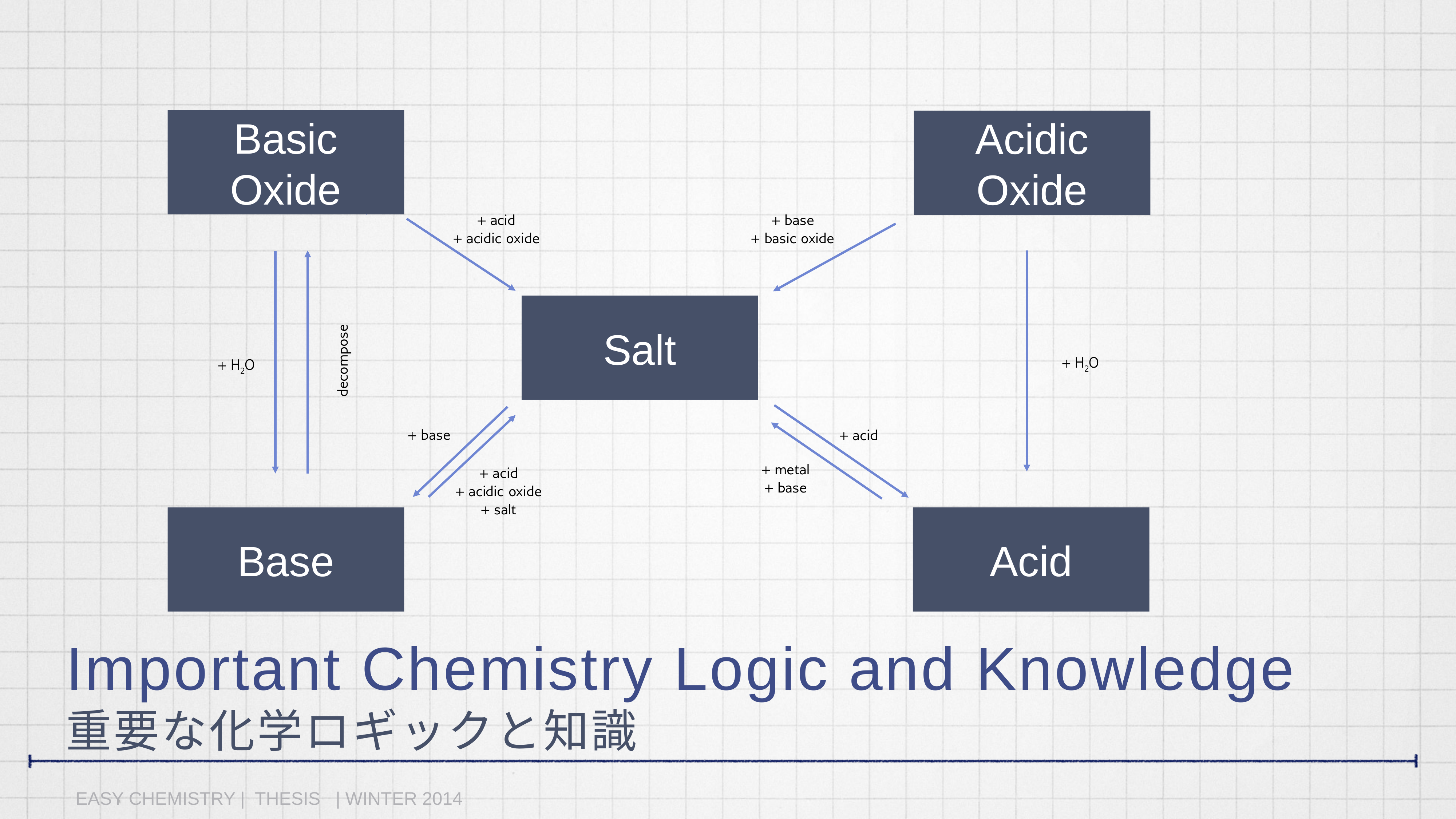

Basic Oxide
Acidic Oxide
+ base
+ basic oxide
+ acid
+ acidic oxide
Salt
decompose
+ H2O
+ H2O
+ base
+ acid
+ metal
+ base
+ acid
+ acidic oxide
+ salt
Acid
Base
# Important Chemistry Logic and Knowledge 重要な化学ロギックと知識
EASY CHEMISTRY |  THESIS   | WINTER 2014